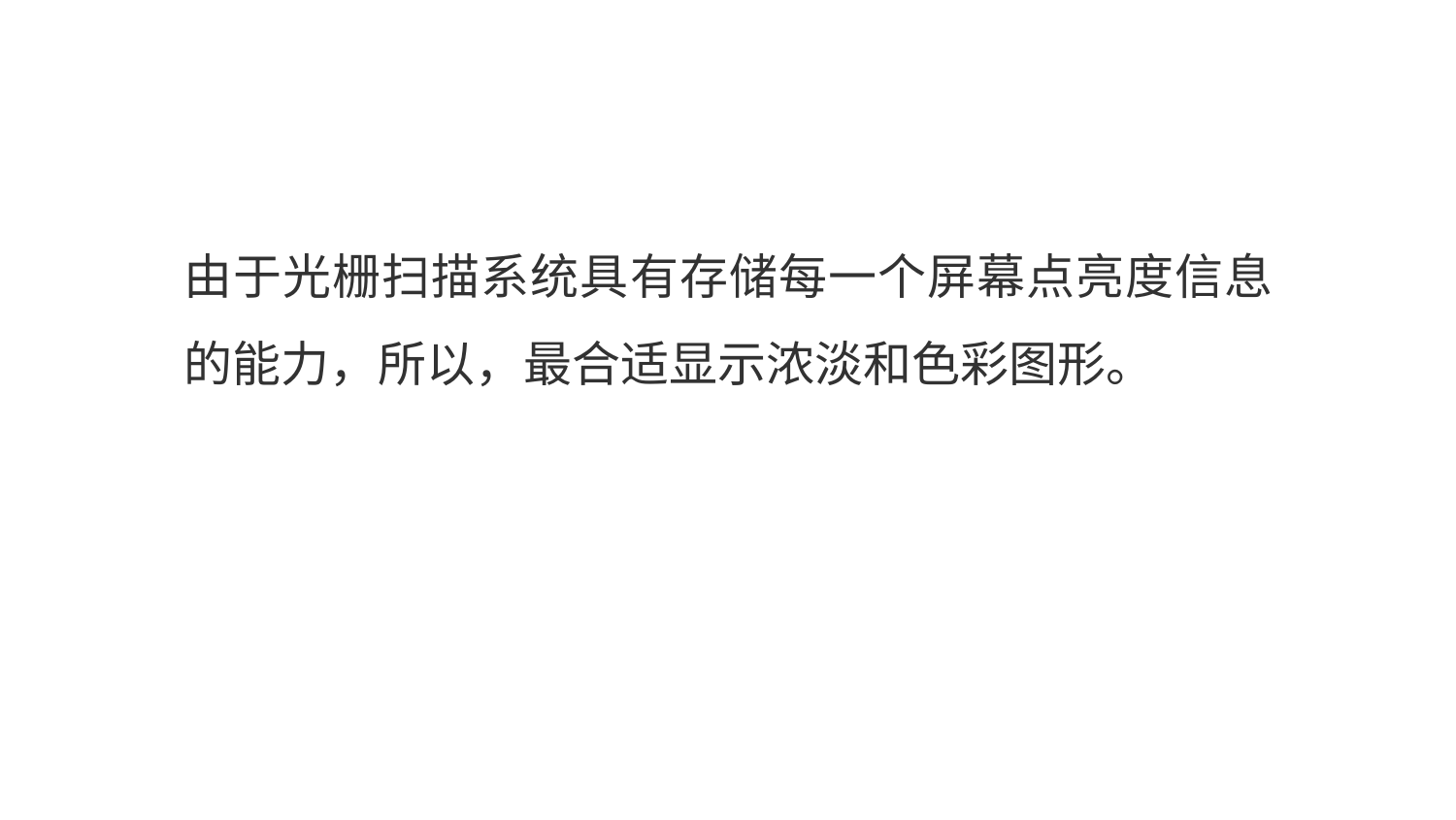

# 由于光栅扫描系统具有存储每一个屏幕点亮度信息的能力，所以，最合适显示浓淡和色彩图形。